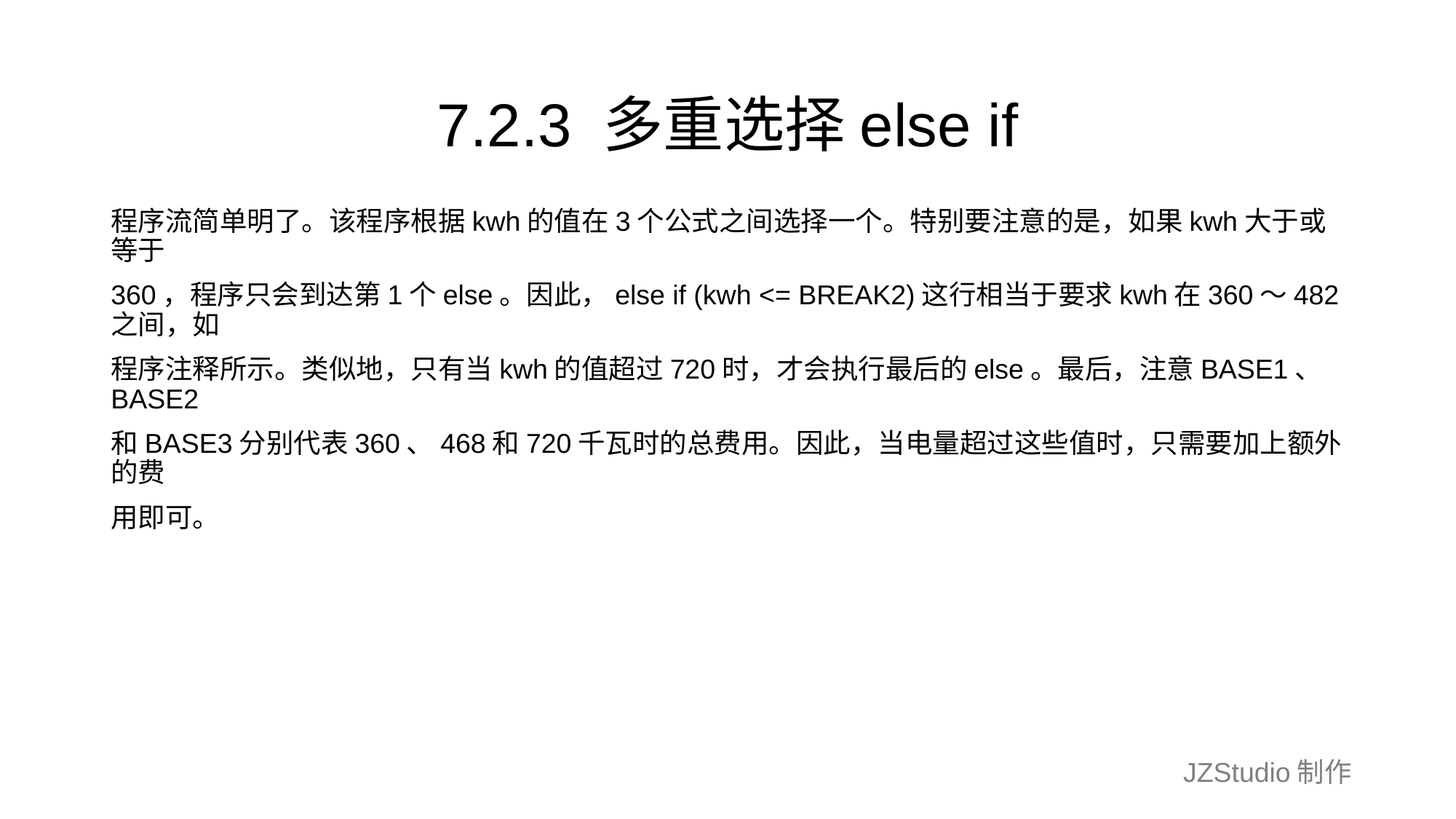

# 7.2.3 多重选择else if
程序流简单明了。该程序根据kwh的值在3个公式之间选择一个。特别要注意的是，如果kwh大于或等于
360，程序只会到达第1个else。因此，else if (kwh <= BREAK2)这行相当于要求kwh在360～482之间，如
程序注释所示。类似地，只有当kwh的值超过720时，才会执行最后的else。最后，注意BASE1、BASE2
和BASE3分别代表360、468和720千瓦时的总费用。因此，当电量超过这些值时，只需要加上额外的费
用即可。